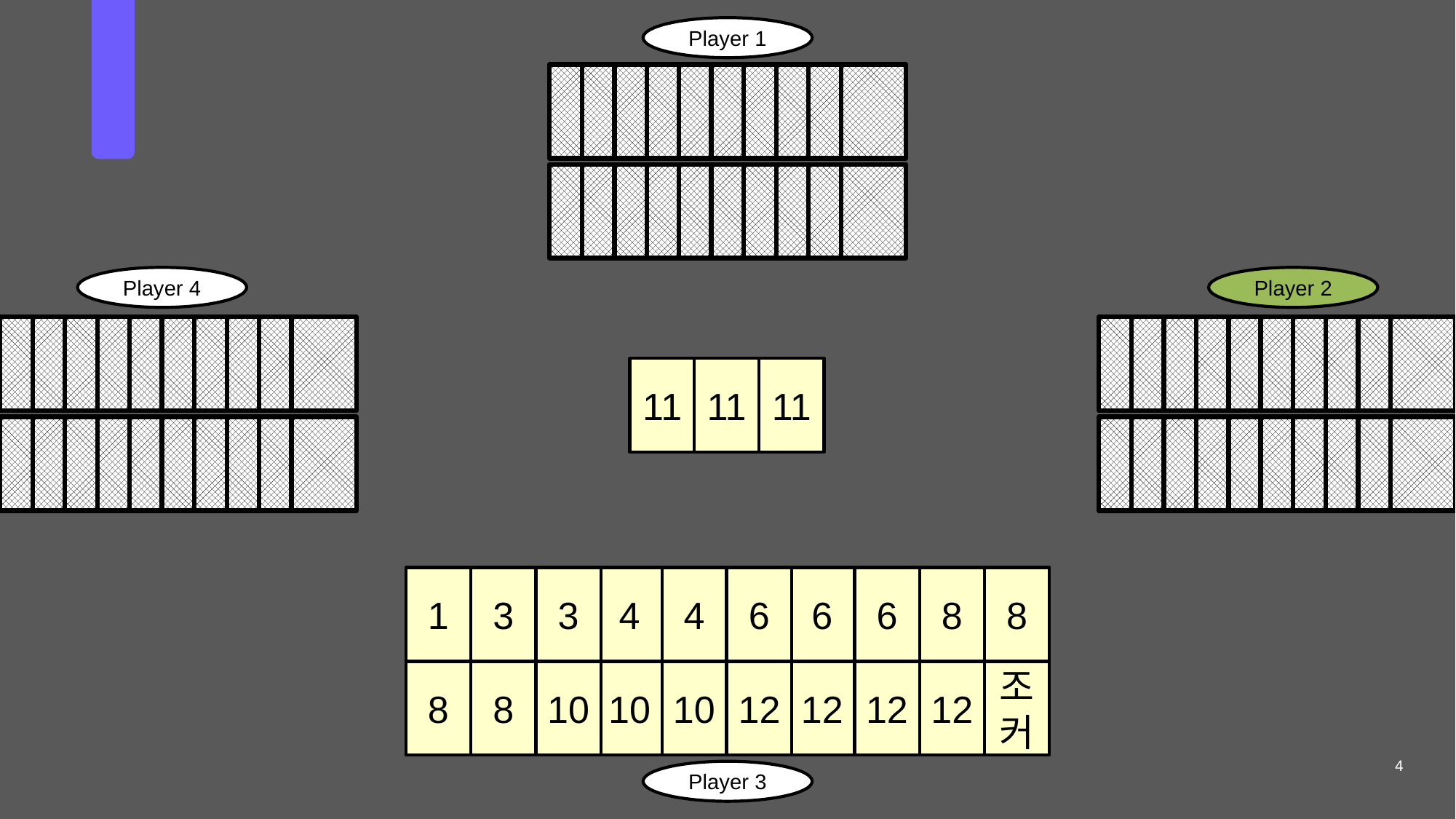

Player 1
들
어
가
며

룰
Player 4
Player 2

11
11
11
1
3
3
4
4
6
6
6
8
8
8
8
10
10
10
12
12
12
12
조커
4
Player 3